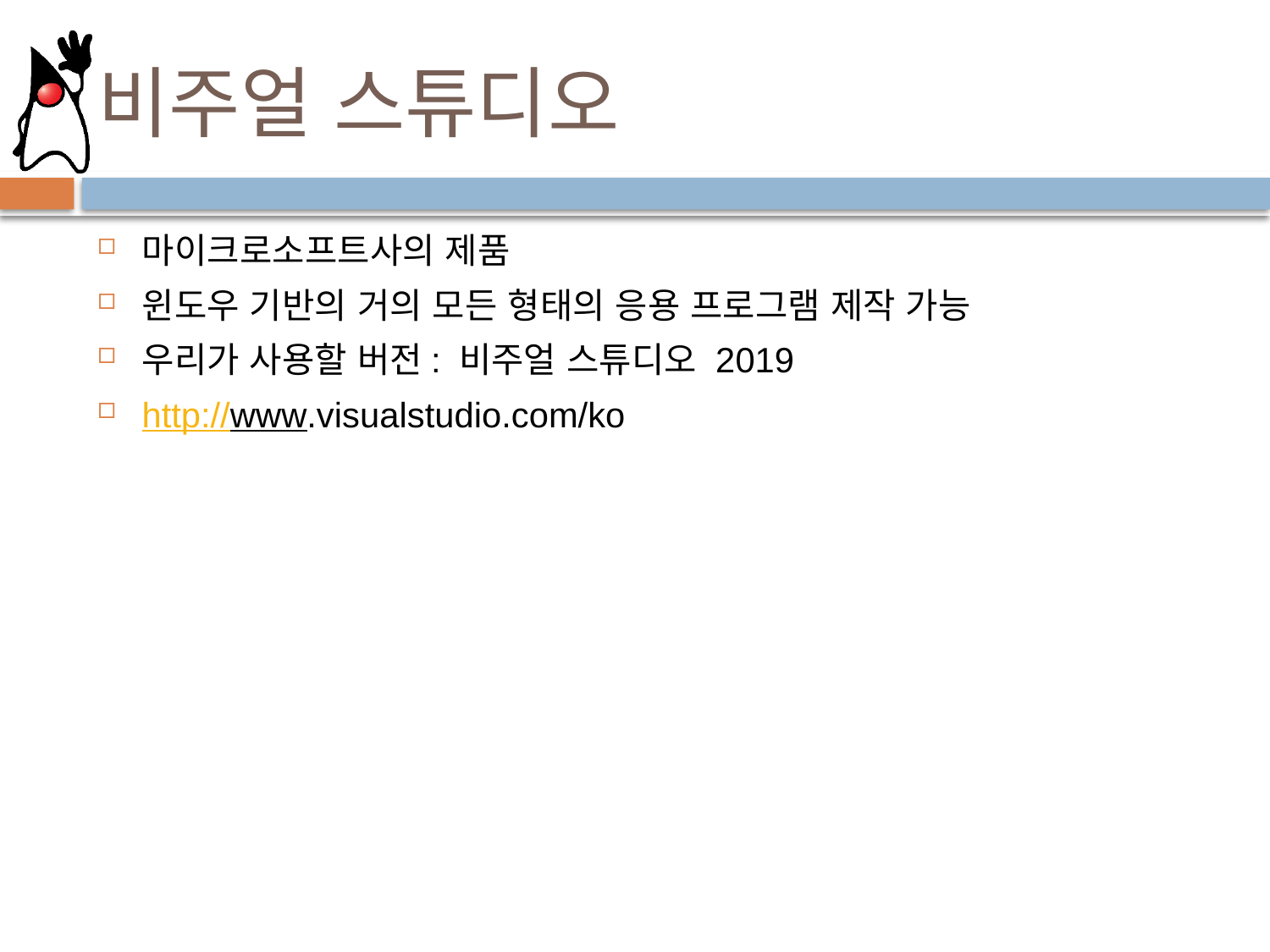

# 비주얼 스튜디오

마이크로소프트사의 제품
윈도우 기반의 거의 모든 형태의 응용 프로그램 제작 가능
우리가 사용할 버전: 비주얼 스튜디오 2019
http://www.visualstudio.com/ko